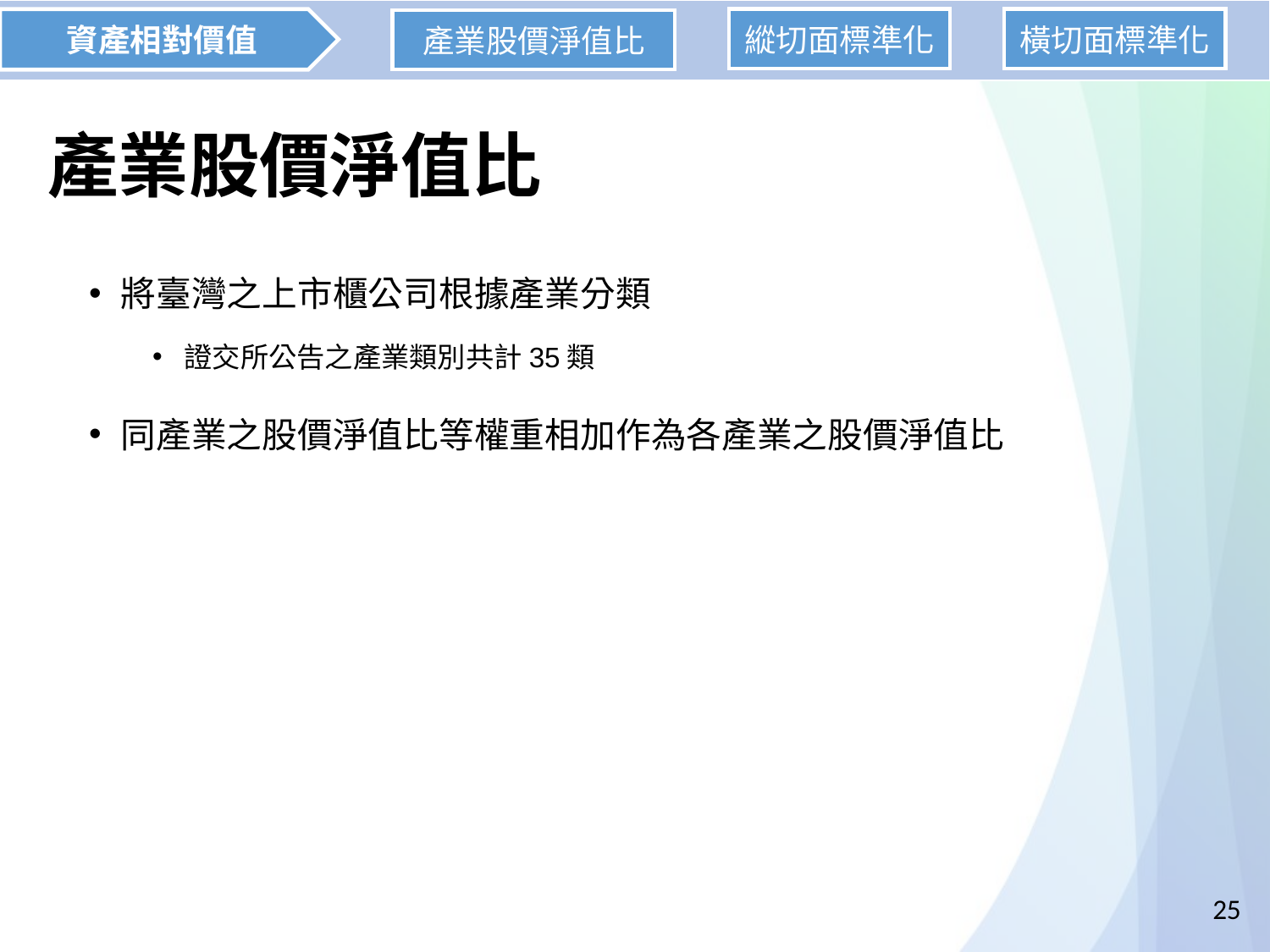

資產相對價值
縱切面標準化
橫切面標準化
產業股價淨值比
# 產業股價淨值比
將臺灣之上市櫃公司根據產業分類
證交所公告之產業類別共計35類
同產業之股價淨值比等權重相加作為各產業之股價淨值比

25